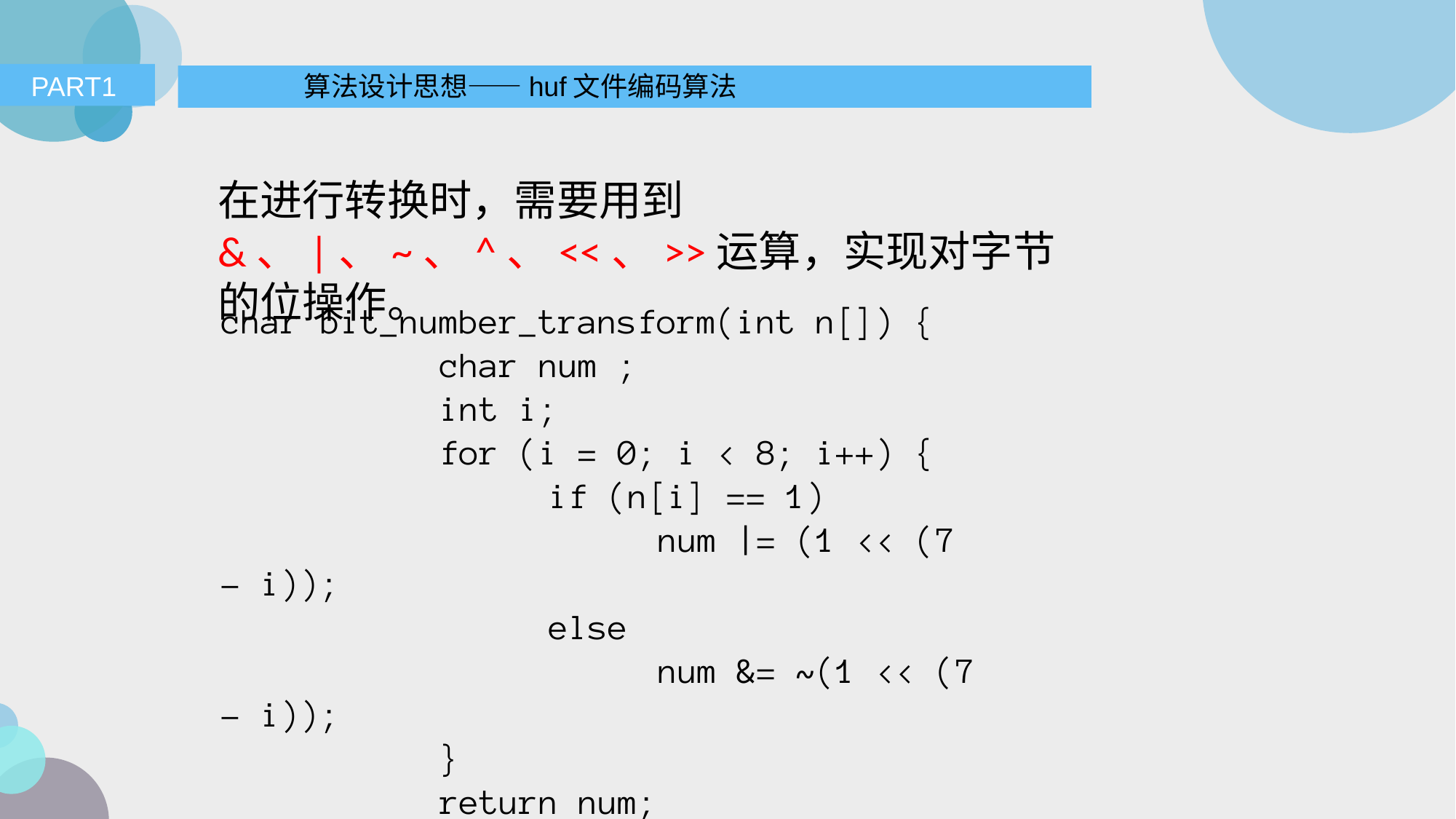

PART1
算法设计思想——huf文件编码算法

在进行转换时，需要用到&、|、~、^、<<、>>运算，实现对字节的位操作。
char bit_number_transform(int n[]) {
		char num ;
		int i;
		for (i = 0; i < 8; i++) {
			if (n[i] == 1)
				num |= (1 << (7 - i));
			else
				num &= ~(1 << (7 - i));
		}
		return num;
}